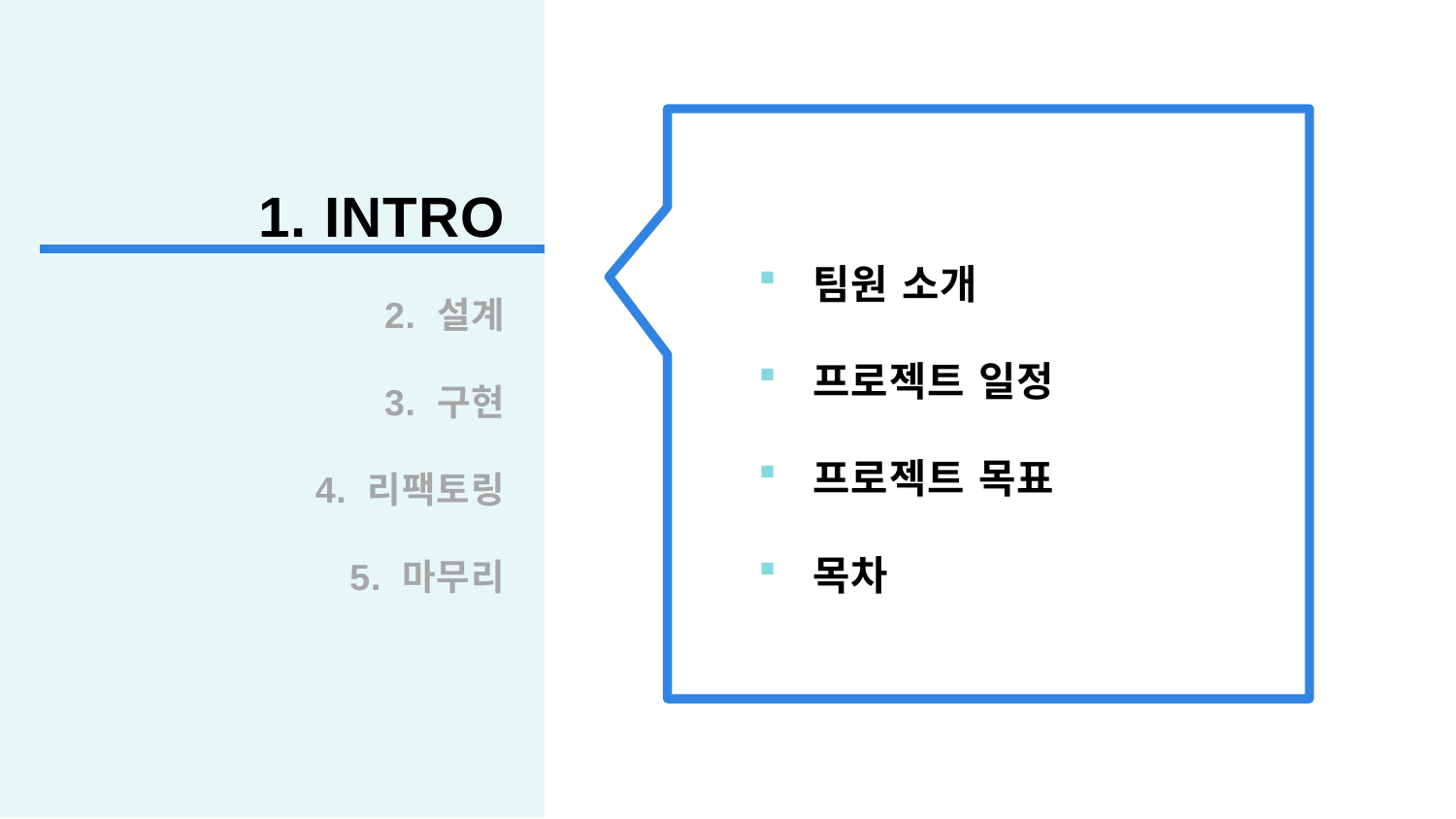

1. INTRO
2. 설계
3. 구현
4. 리팩토링
5. 마무리
| 1 | 분석 |
| --- | --- |
| 2 | 설계 |
| 3 | 구현 |
| 4 | 리팩토링 |
| 5 | 마무리 |

팀원 소개
프로젝트 일정
프로젝트 목표
목차